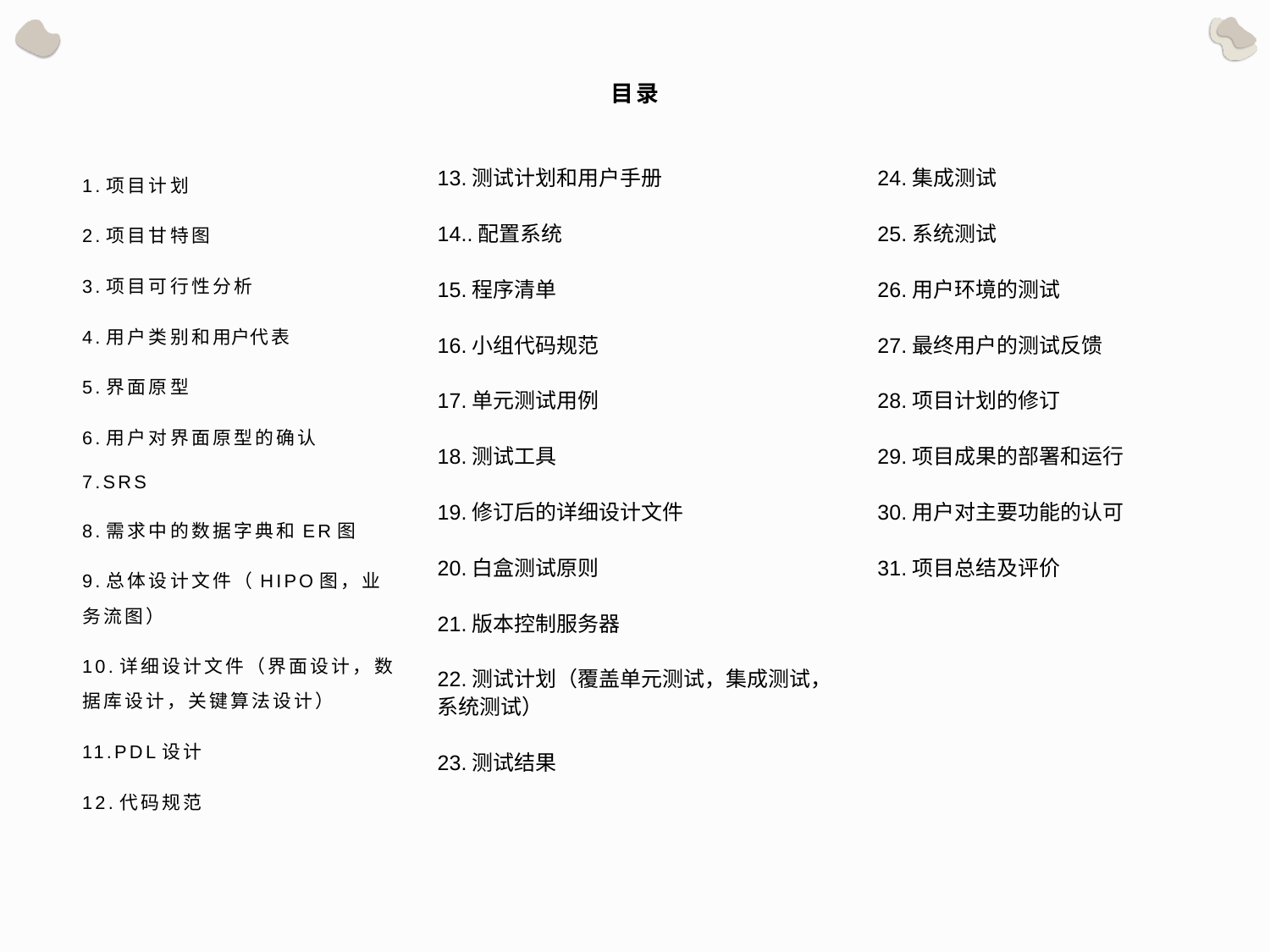

# 目录
1.项目计划
2.项目甘特图
3.项目可行性分析
4.用户类别和用户代表
5.界面原型
6.用户对界面原型的确认
7.SRS
8.需求中的数据字典和ER图
9.总体设计文件（HIPO图，业务流图）
10.详细设计文件（界面设计，数据库设计，关键算法设计）
11.PDL设计
12.代码规范
13.测试计划和用户手册

14..配置系统

15.程序清单

16.小组代码规范

17.单元测试用例

18.测试工具

19.修订后的详细设计文件

20.白盒测试原则

21.版本控制服务器

22.测试计划（覆盖单元测试，集成测试，系统测试）

23.测试结果
24.集成测试

25.系统测试

26.用户环境的测试

27.最终用户的测试反馈

28.项目计划的修订

29.项目成果的部署和运行

30.用户对主要功能的认可

31.项目总结及评价